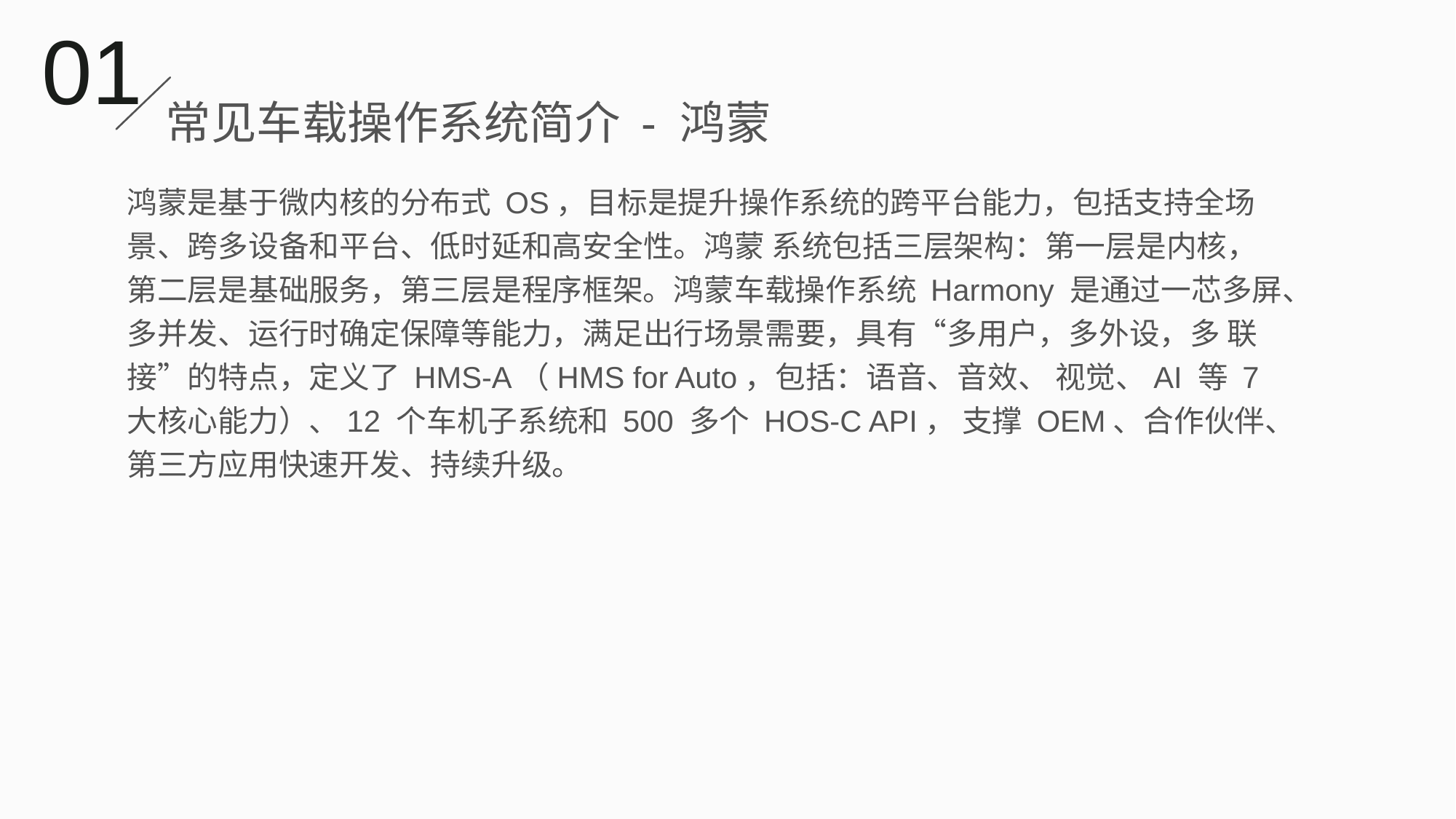

01
常见车载操作系统简介 - 鸿蒙
鸿蒙是基于微内核的分布式 OS，目标是提升操作系统的跨平台能力，包括支持全场景、跨多设备和平台、低时延和高安全性。鸿蒙 系统包括三层架构：第一层是内核，第二层是基础服务，第三层是程序框架。鸿蒙车载操作系统 Harmony 是通过一芯多屏、多并发、运行时确定保障等能力，满足出行场景需要，具有“多用户，多外设，多 联接”的特点，定义了 HMS-A（HMS for Auto，包括：语音、音效、 视觉、AI 等 7 大核心能力）、12 个车机子系统和 500 多个 HOS-C API， 支撑 OEM、合作伙伴、第三方应用快速开发、持续升级。